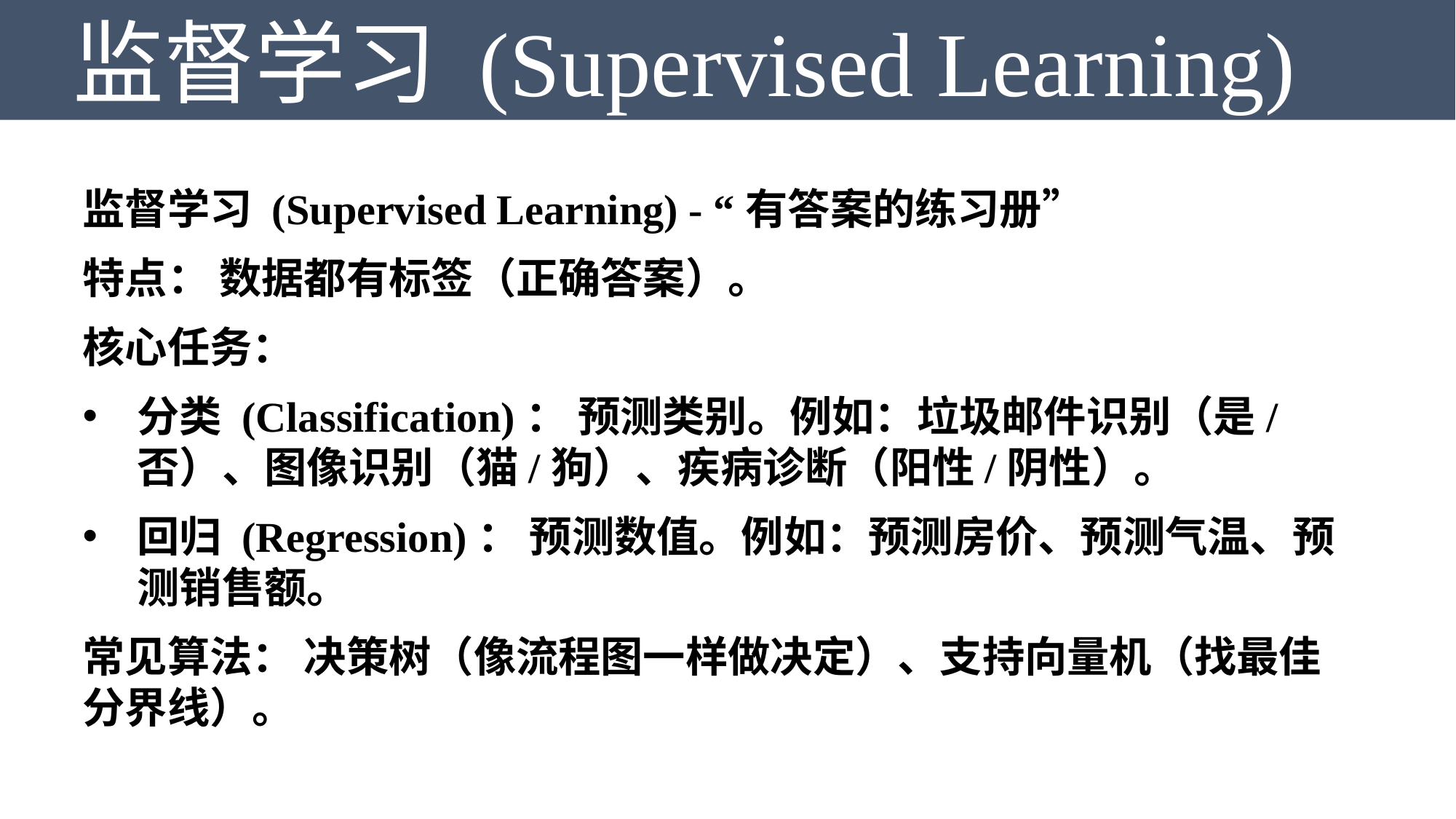

监督学习 (Supervised Learning)
监督学习 (Supervised Learning) - “有答案的练习册”
特点： 数据都有标签（正确答案）。
核心任务：
分类 (Classification)： 预测类别。例如：垃圾邮件识别（是/否）、图像识别（猫/狗）、疾病诊断（阳性/阴性）。
回归 (Regression)： 预测数值。例如：预测房价、预测气温、预测销售额。
常见算法： 决策树（像流程图一样做决定）、支持向量机（找最佳分界线）。